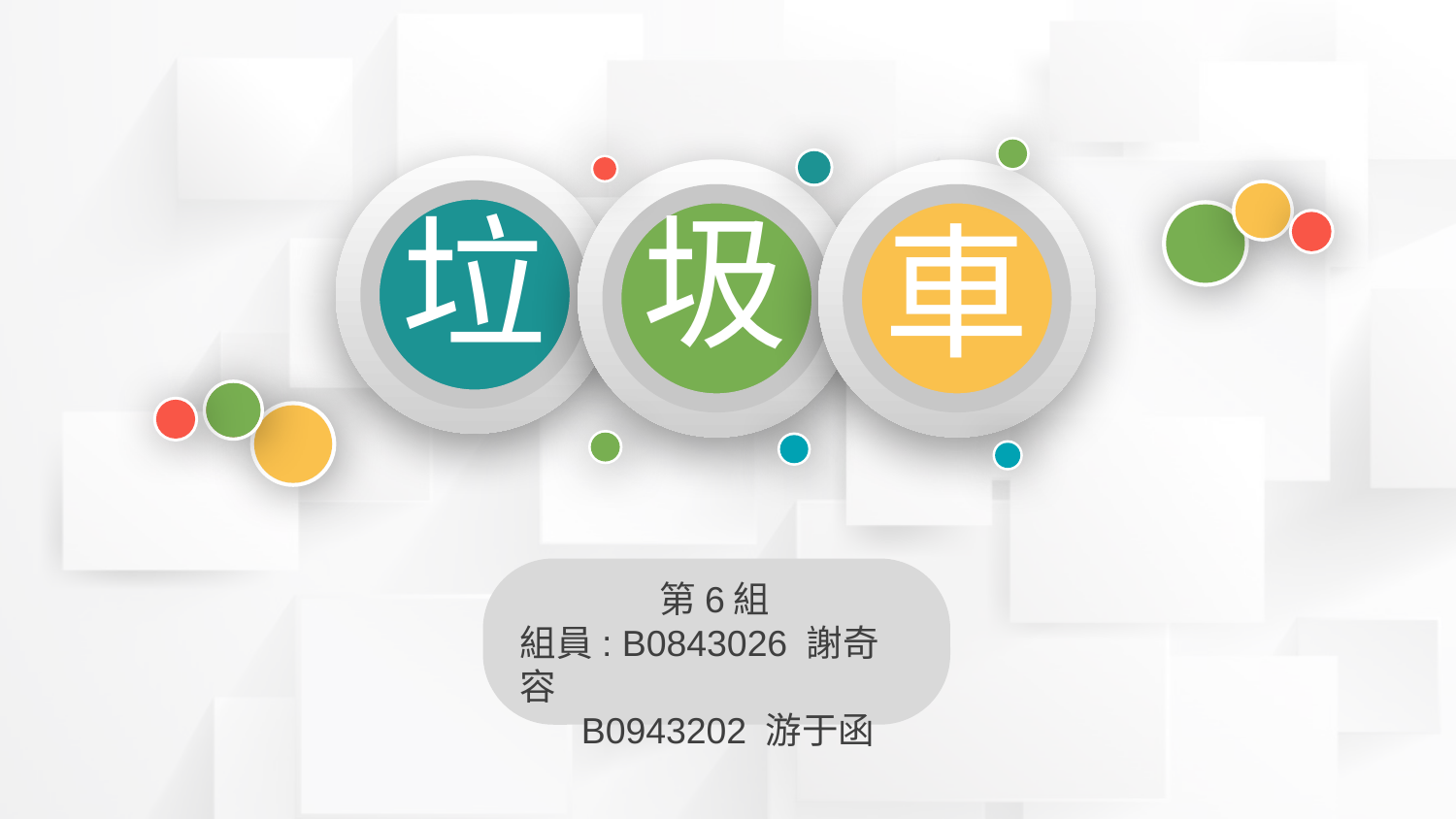

圾
垃
車

第6組
組員: B0843026 謝奇容
      B0943202 游于函